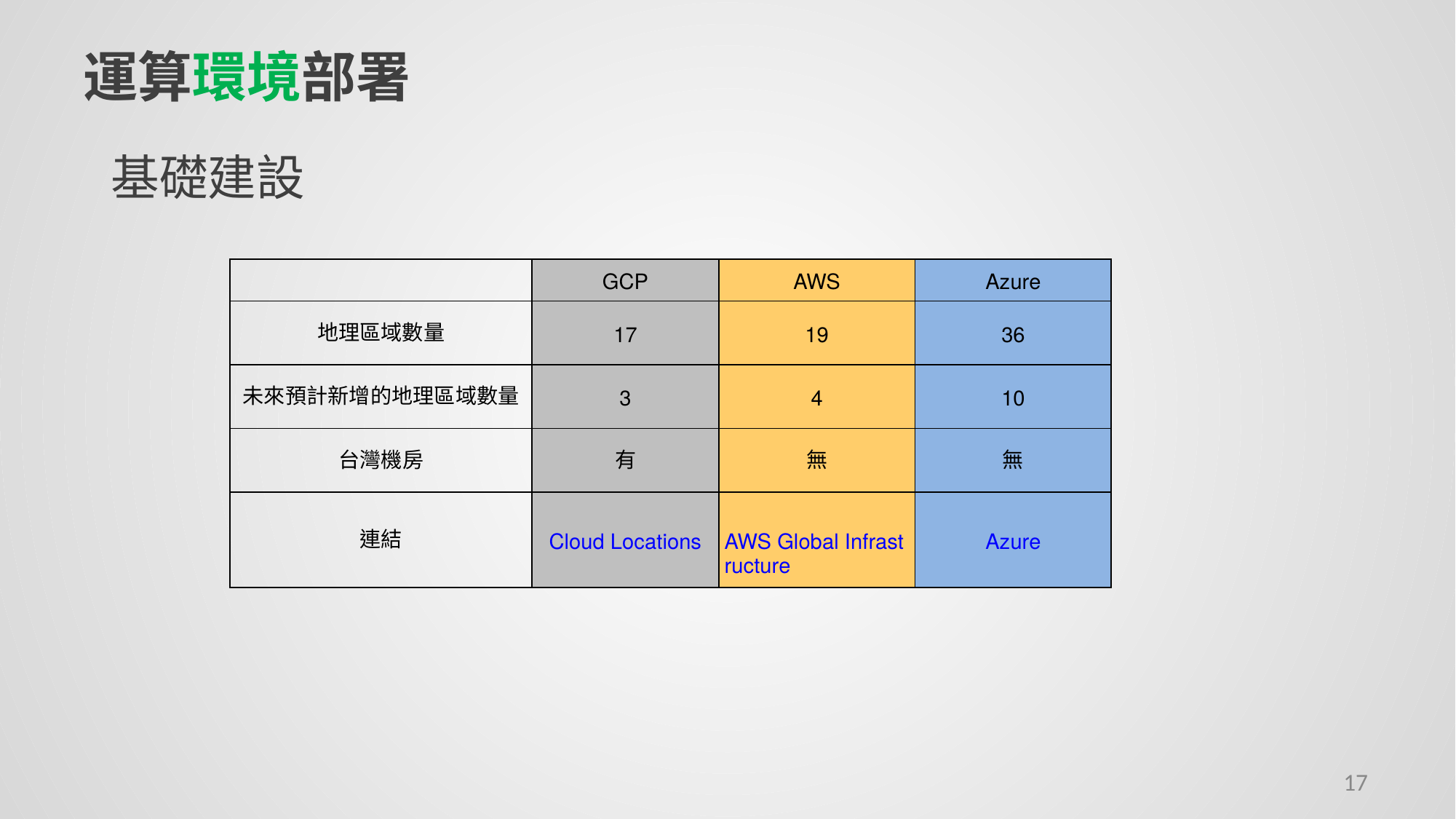

# 運算環境部署
基礎建設
|  | GCP | AWS | Azure |
| --- | --- | --- | --- |
| 地理區域數量 | 17 | 19 | 36 |
| 未來預計新增的地理區域數量 | 3 | 4 | 10 |
| 台灣機房 | 有 | 無 | 無 |
| 連結 | Cloud Locations | AWS Global Infrastructure | Azure |
17